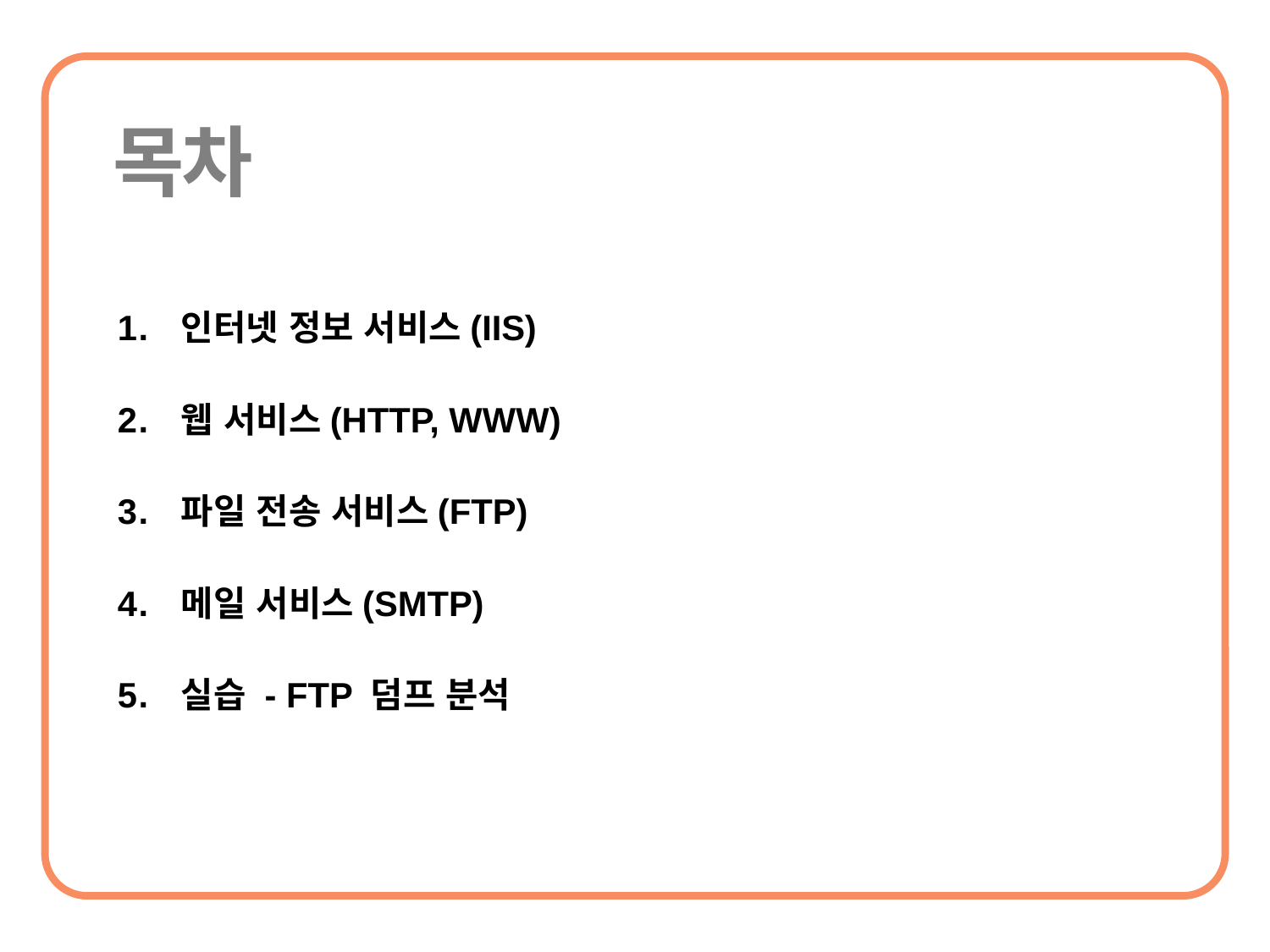

인터넷 정보 서비스(IIS)
웹 서비스(HTTP, WWW)
파일 전송 서비스(FTP)
메일 서비스(SMTP)
실습 - FTP 덤프 분석